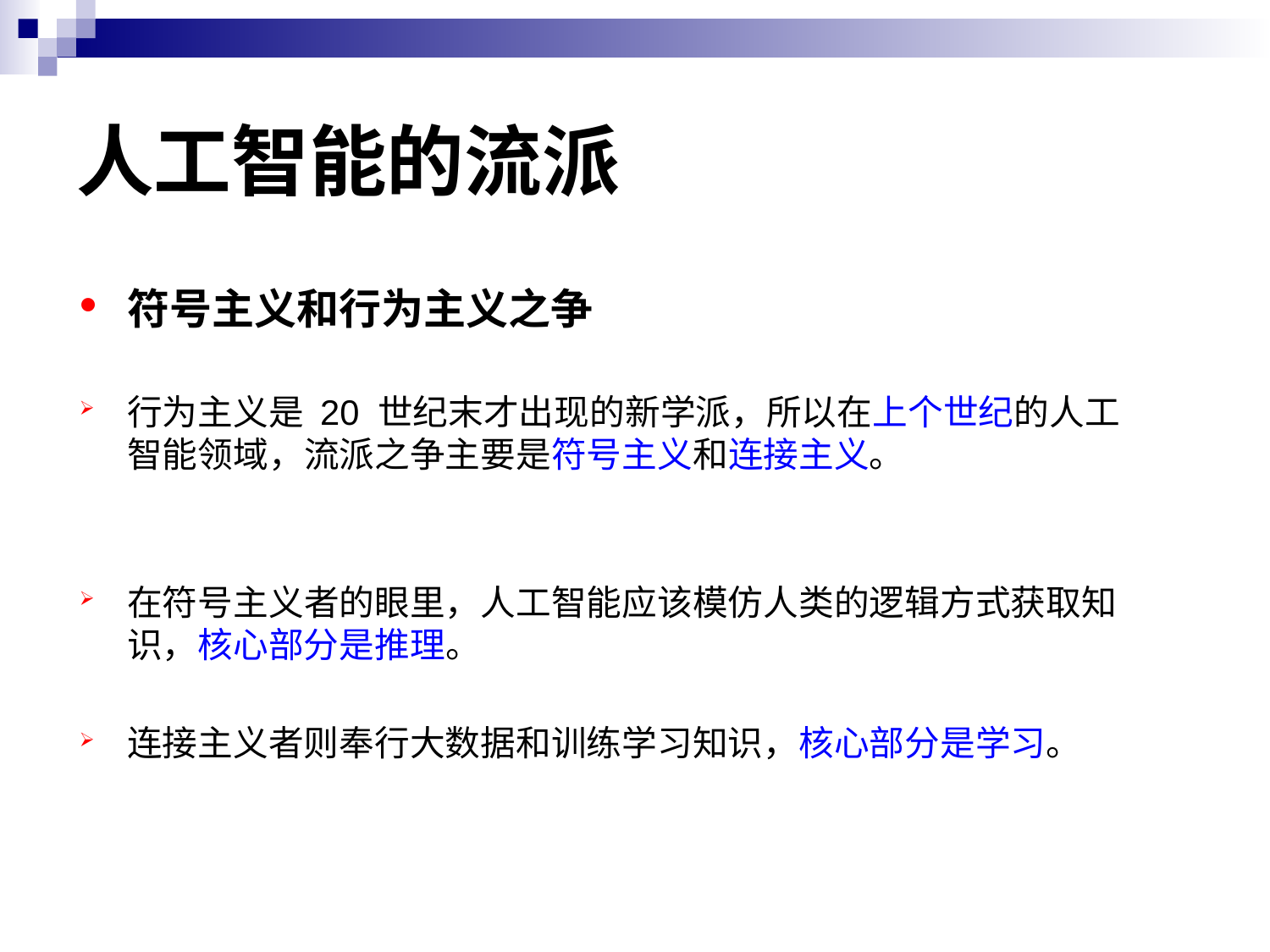

# 人工智能的流派
符号主义和行为主义之争

行为主义是 20 世纪末才出现的新学派，所以在上个世纪的人工智能领域，流派之争主要是符号主义和连接主义。

在符号主义者的眼里，人工智能应该模仿人类的逻辑方式获取知识，核心部分是推理。

连接主义者则奉行大数据和训练学习知识，核心部分是学习。